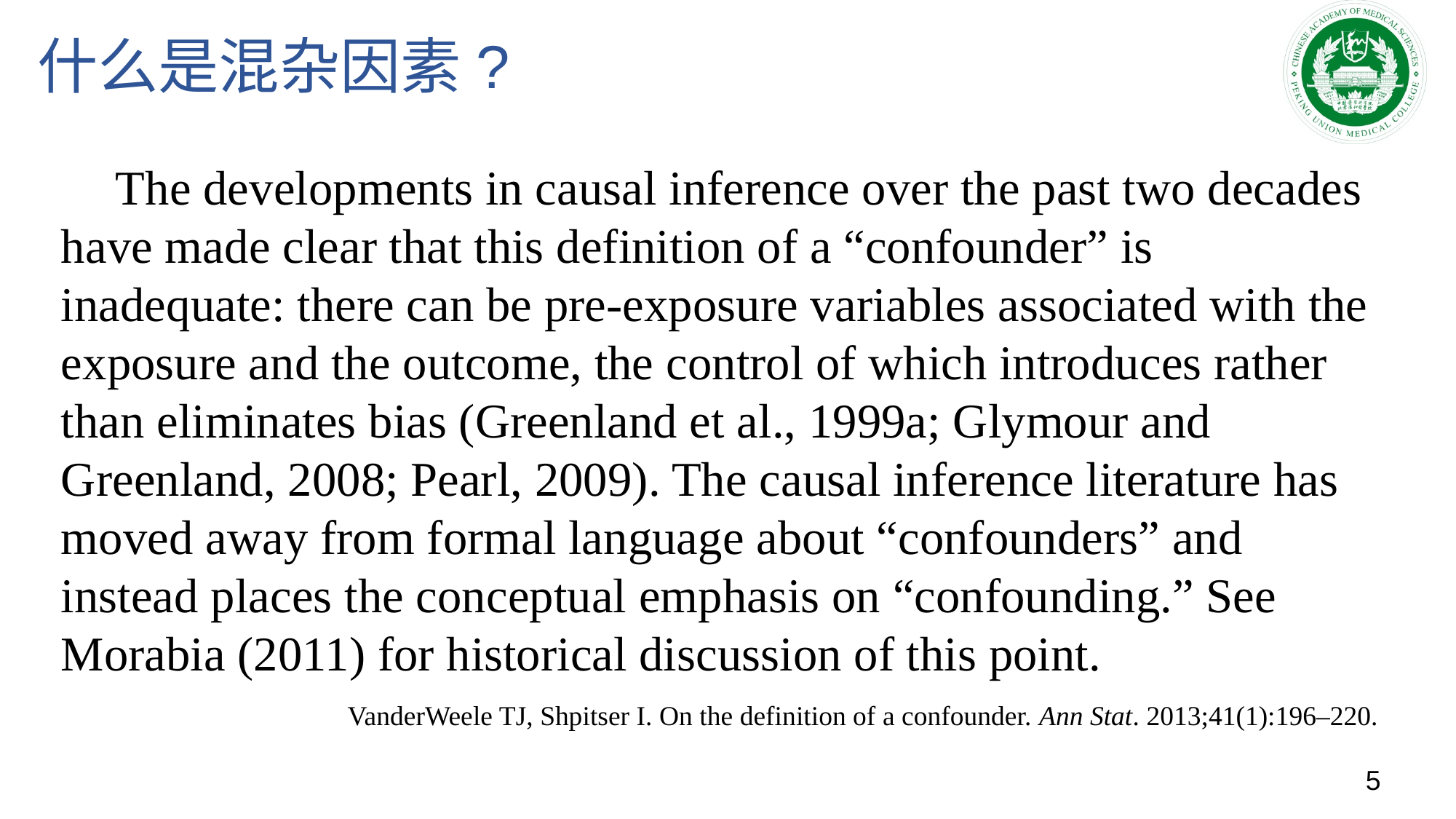

# 什么是混杂因素?
The developments in causal inference over the past two decades have made clear that this definition of a “confounder” is inadequate: there can be pre-exposure variables associated with the exposure and the outcome, the control of which introduces rather than eliminates bias (Greenland et al., 1999a; Glymour and Greenland, 2008; Pearl, 2009). The causal inference literature has moved away from formal language about “confounders” and instead places the conceptual emphasis on “confounding.” See Morabia (2011) for historical discussion of this point.
VanderWeele TJ, Shpitser I. On the definition of a confounder. Ann Stat. 2013;41(1):196–220.
5